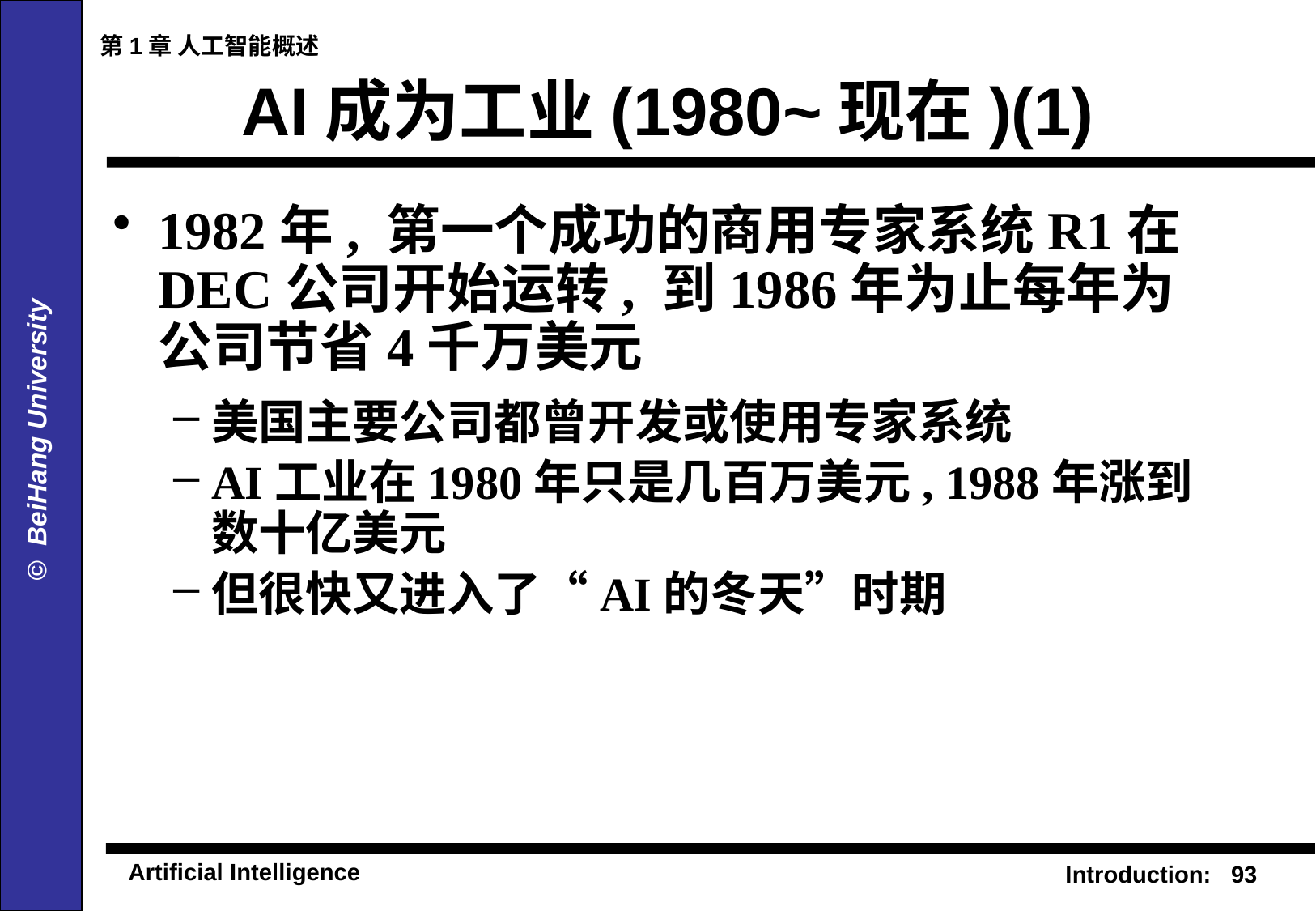

第1章 人工智能概述
# AI成为工业(1980~现在)(1)
1982年, 第一个成功的商用专家系统R1在DEC公司开始运转, 到1986年为止每年为公司节省4千万美元
美国主要公司都曾开发或使用专家系统
AI工业在1980年只是几百万美元, 1988年涨到数十亿美元
但很快又进入了“AI的冬天”时期